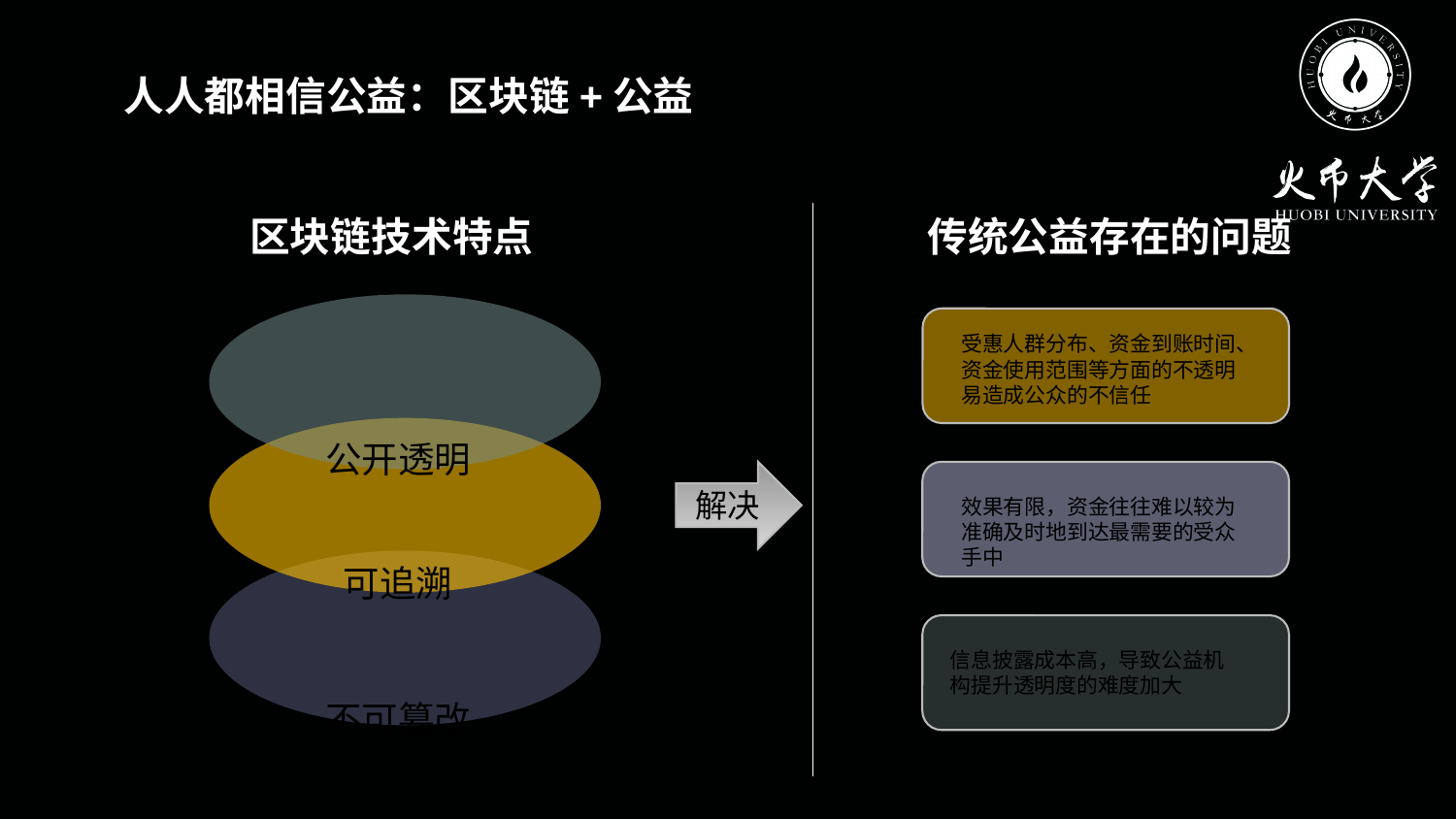

人人都相信公益：区块链+公益
区块链技术特点
传统公益存在的问题

公开透明
可追溯
不可篡改

受惠人群分布、资金到账时间、资金使用范围等方面的不透明易造成公众的不信任
解决

效果有限，资金往往难以较为准确及时地到达最需要的受众手中

信息披露成本高，导致公益机构提升透明度的难度加大